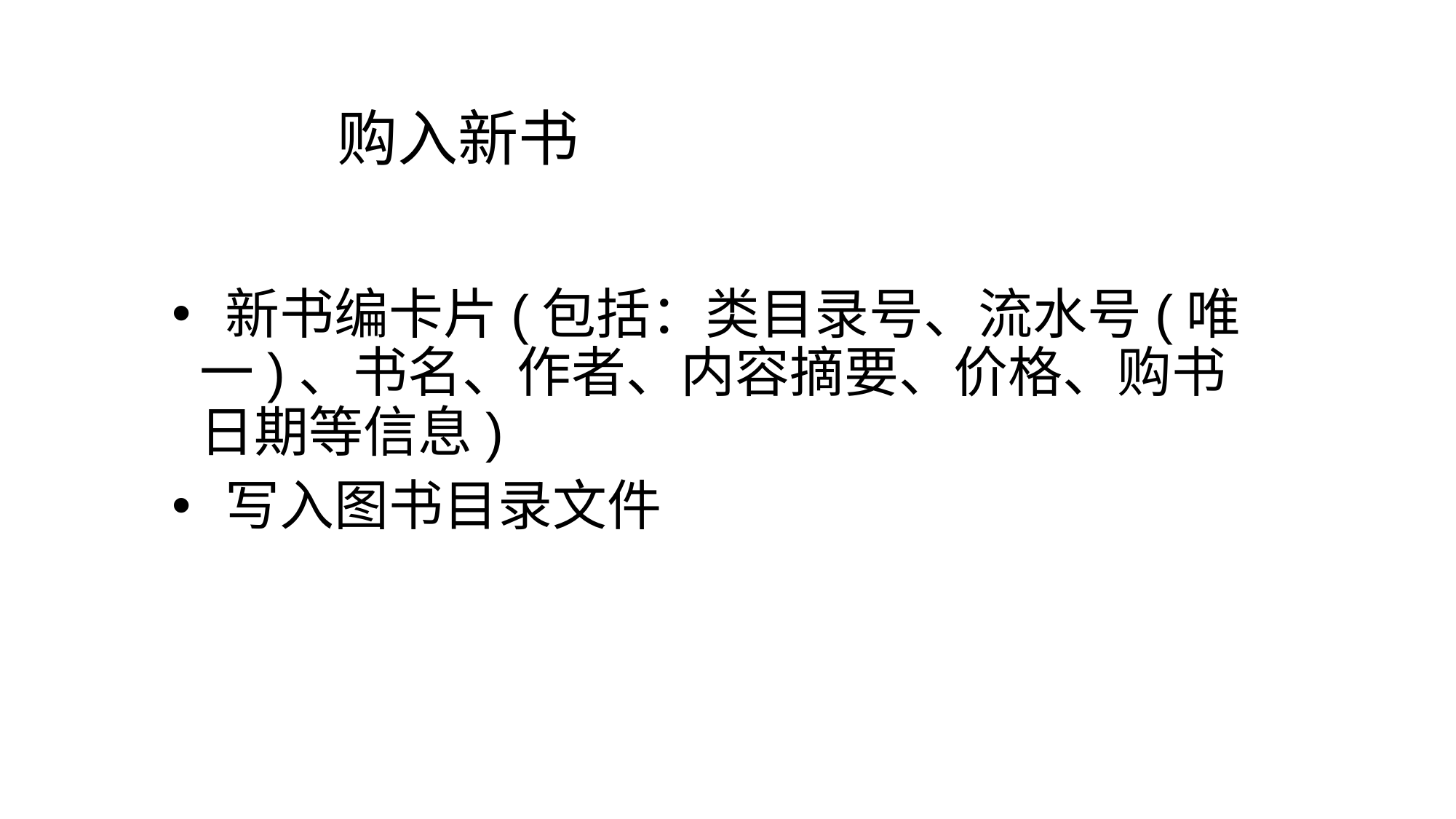

# 购入新书

 新书编卡片(包括：类目录号、流水号(唯一)、书名、作者、内容摘要、价格、购书日期等信息)
 写入图书目录文件